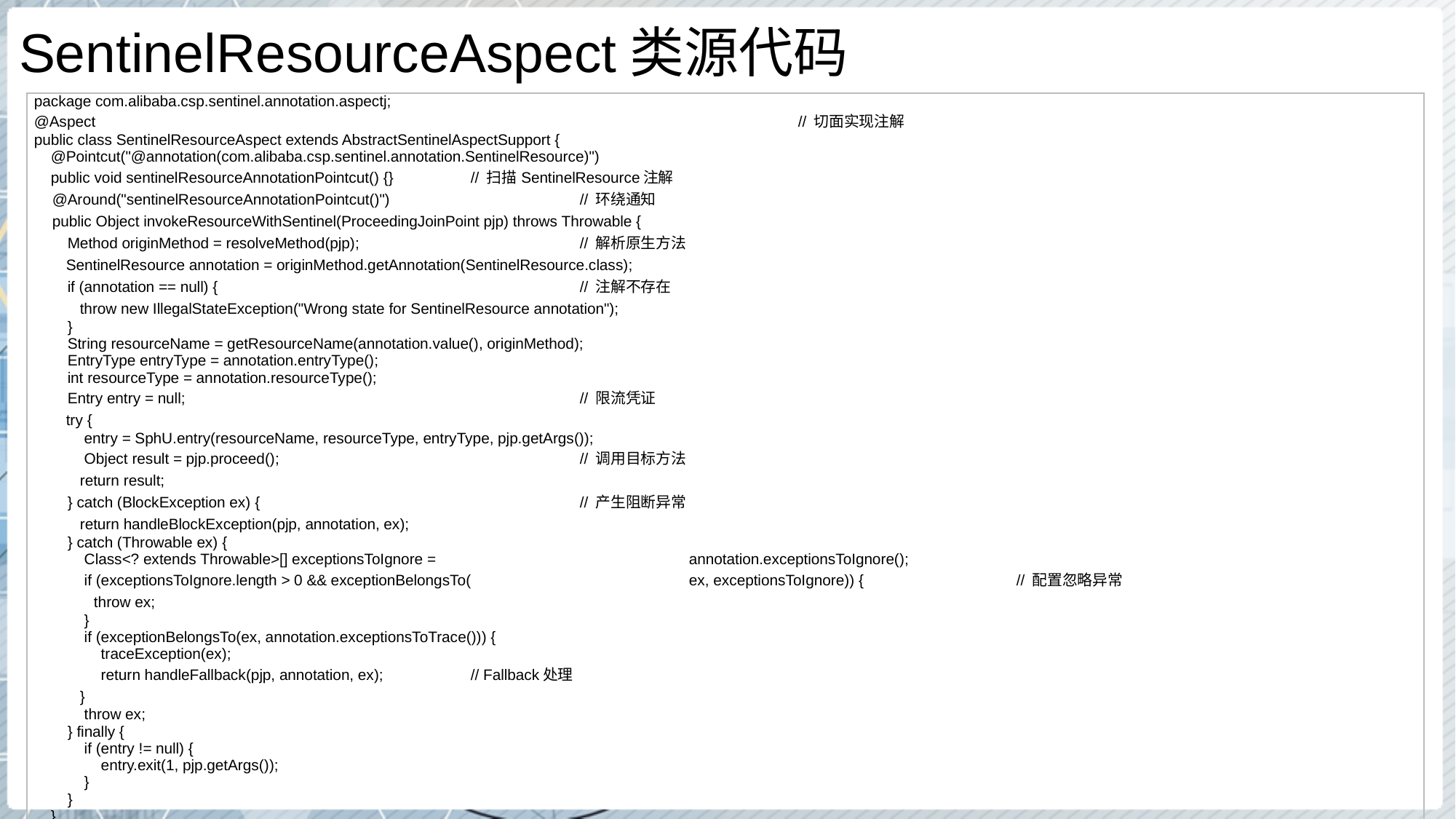

# SentinelResourceAspect类源代码
| package com.alibaba.csp.sentinel.annotation.aspectj; @Aspect // 切面实现注解 public class SentinelResourceAspect extends AbstractSentinelAspectSupport { @Pointcut("@annotation(com.alibaba.csp.sentinel.annotation.SentinelResource)") public void sentinelResourceAnnotationPointcut() {} // 扫描SentinelResource注解 @Around("sentinelResourceAnnotationPointcut()") // 环绕通知 public Object invokeResourceWithSentinel(ProceedingJoinPoint pjp) throws Throwable { Method originMethod = resolveMethod(pjp); // 解析原生方法 SentinelResource annotation = originMethod.getAnnotation(SentinelResource.class); if (annotation == null) { // 注解不存在 throw new IllegalStateException("Wrong state for SentinelResource annotation"); } String resourceName = getResourceName(annotation.value(), originMethod); EntryType entryType = annotation.entryType(); int resourceType = annotation.resourceType(); Entry entry = null; // 限流凭证 try { entry = SphU.entry(resourceName, resourceType, entryType, pjp.getArgs()); Object result = pjp.proceed(); // 调用目标方法 return result; } catch (BlockException ex) { // 产生阻断异常 return handleBlockException(pjp, annotation, ex); } catch (Throwable ex) { Class<? extends Throwable>[] exceptionsToIgnore = annotation.exceptionsToIgnore(); if (exceptionsToIgnore.length > 0 && exceptionBelongsTo( ex, exceptionsToIgnore)) { // 配置忽略异常 throw ex; } if (exceptionBelongsTo(ex, annotation.exceptionsToTrace())) { traceException(ex); return handleFallback(pjp, annotation, ex); // Fallback处理 } throw ex; } finally { if (entry != null) { entry.exit(1, pjp.getArgs()); } } } } |
| --- |